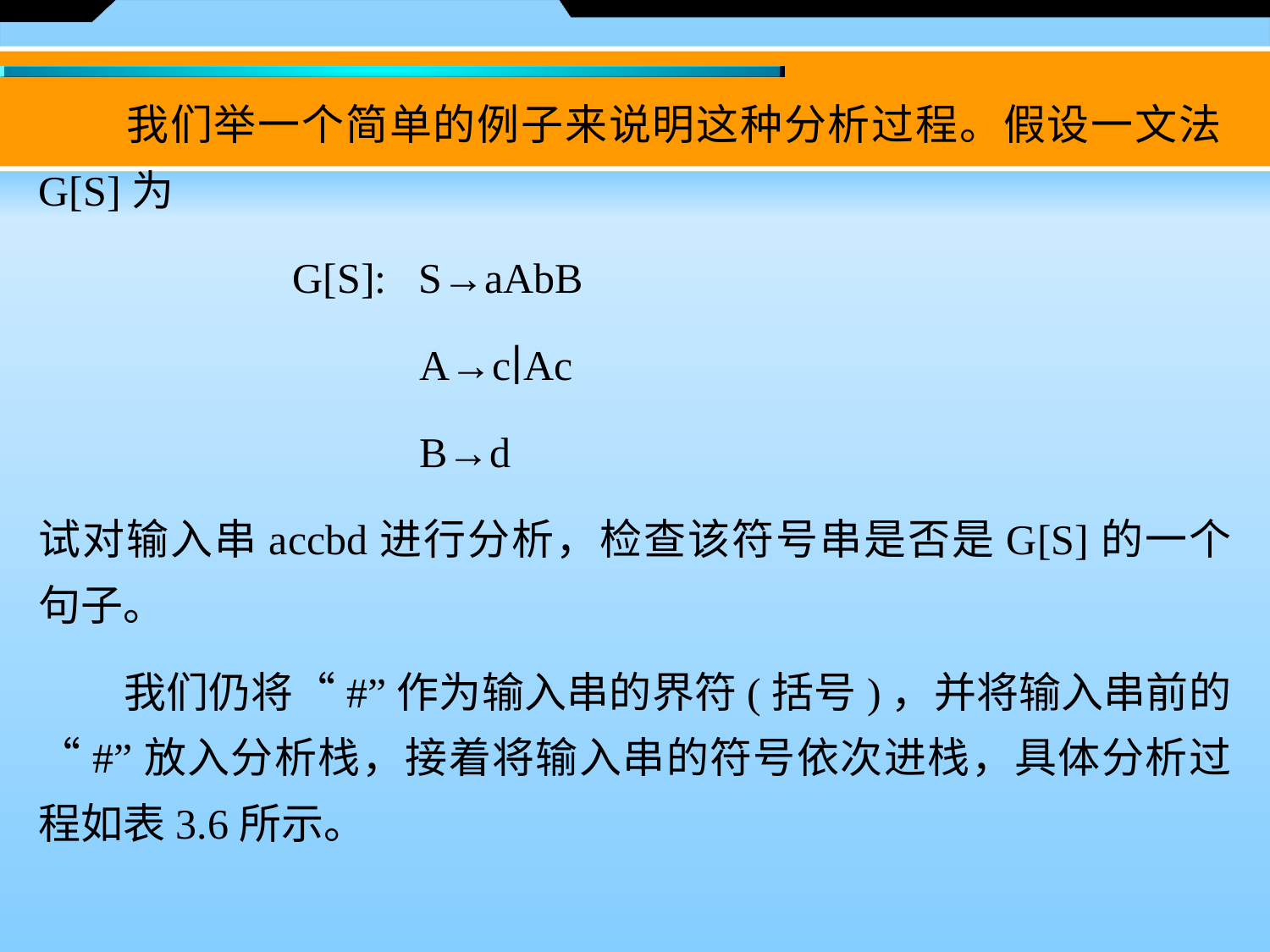

我们举一个简单的例子来说明这种分析过程。假设一文法G[S]为
		G[S]:   S→aAbB
     			A→c∣Ac
     			B→d
试对输入串accbd进行分析，检查该符号串是否是G[S]的一个句子。
　　我们仍将“#”作为输入串的界符(括号)，并将输入串前的“#”放入分析栈，接着将输入串的符号依次进栈，具体分析过程如表3.6所示。